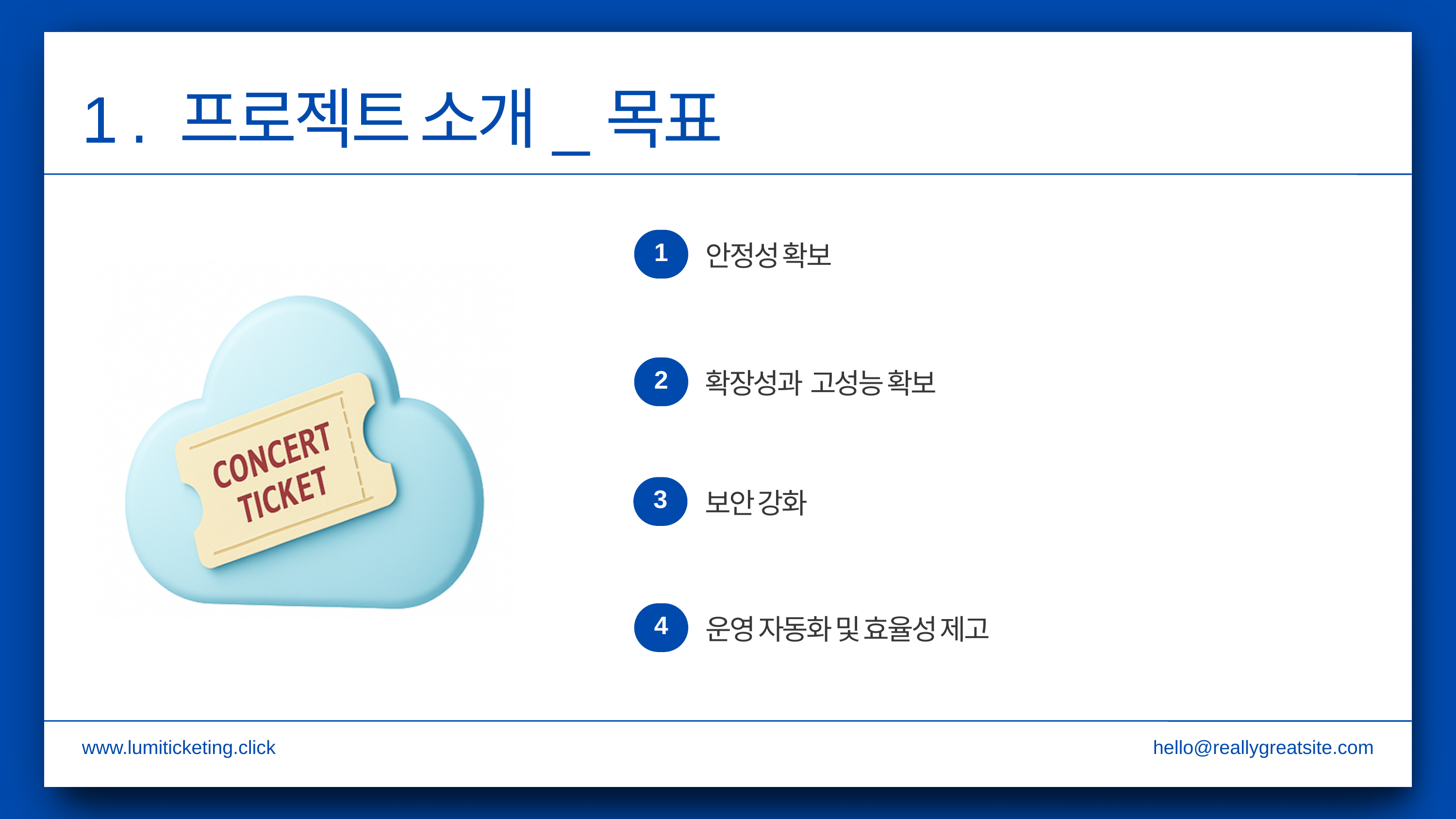

1 . 프로젝트 소개_목표

1
안정성 확보

2
확장성과  고성능 확보

3
보안 강화

4
운영 자동화 및 효율성 제고

www.lumiticketing.click
hello@reallygreatsite.com